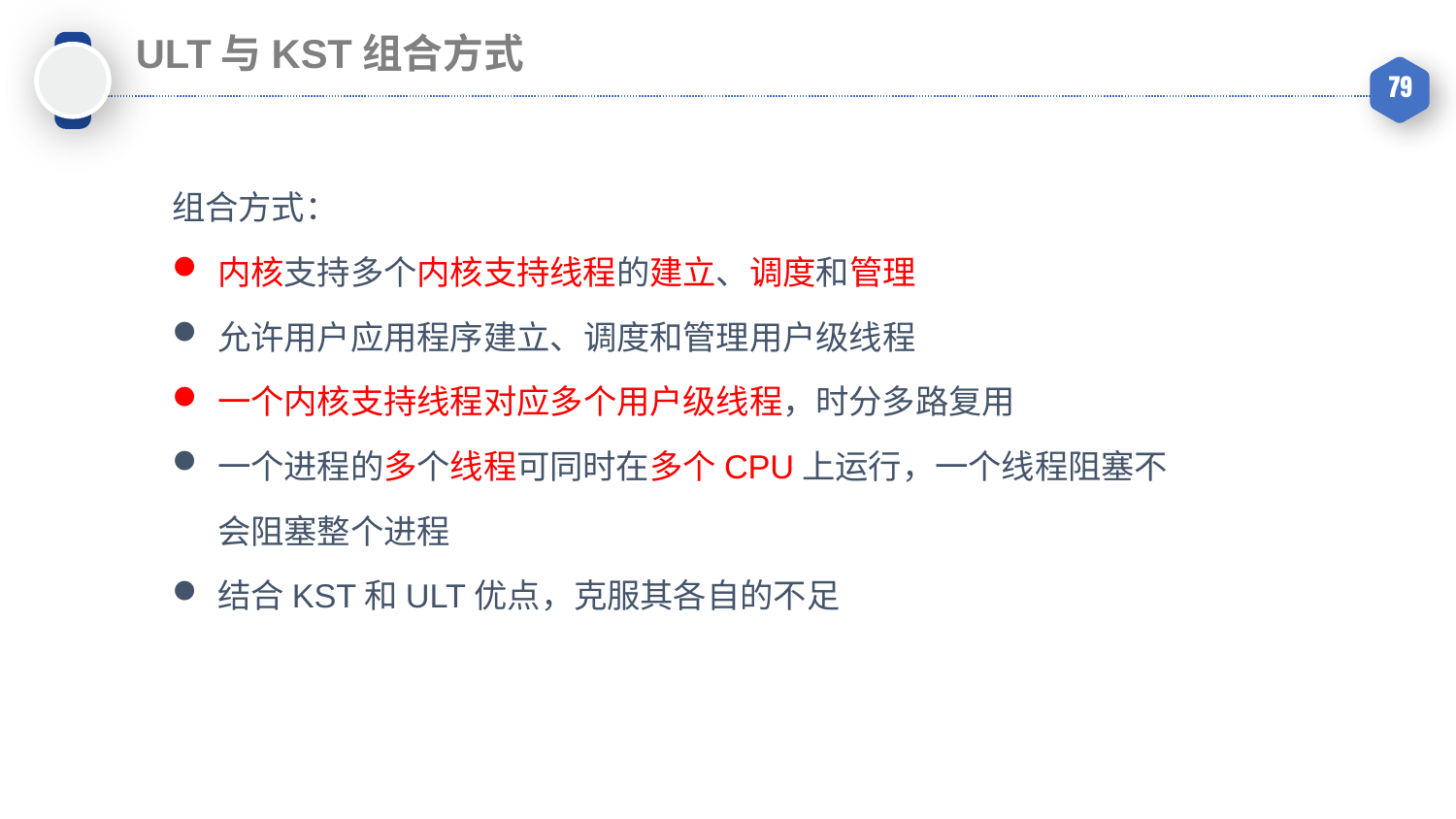

ULT与KST组合方式
组合方式：
内核支持多个内核支持线程的建立、调度和管理
允许用户应用程序建立、调度和管理用户级线程
一个内核支持线程对应多个用户级线程，时分多路复用
一个进程的多个线程可同时在多个CPU上运行，一个线程阻塞不会阻塞整个进程
结合KST和ULT优点，克服其各自的不足